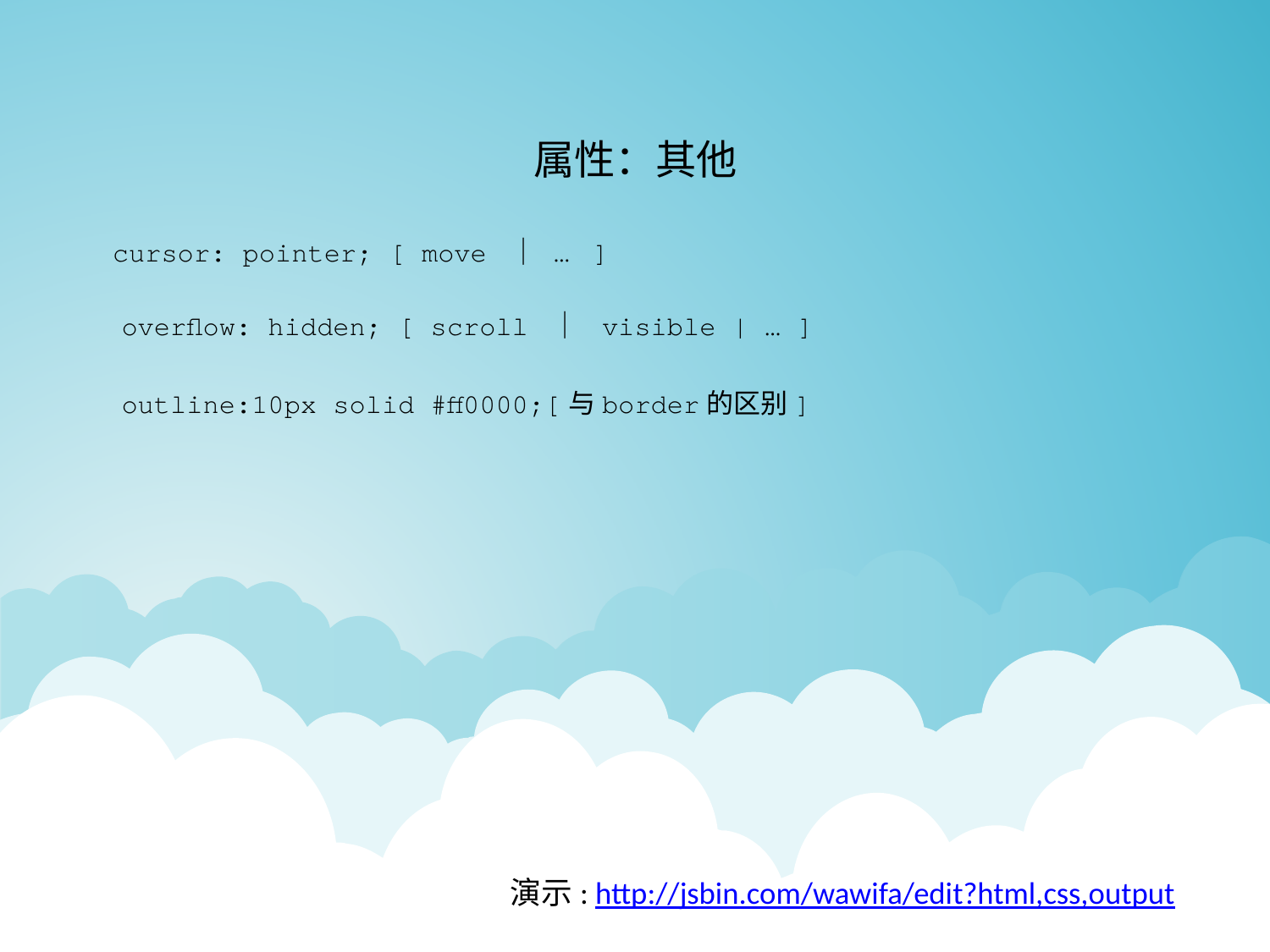

属性：其他
cursor: pointer; [ move ｜ … ]
overflow: hidden; [ scroll ｜ visible | … ]

outline:10px solid #ff0000;[与border的区别]

演示: http://jsbin.com/wawifa/edit?html,css,output